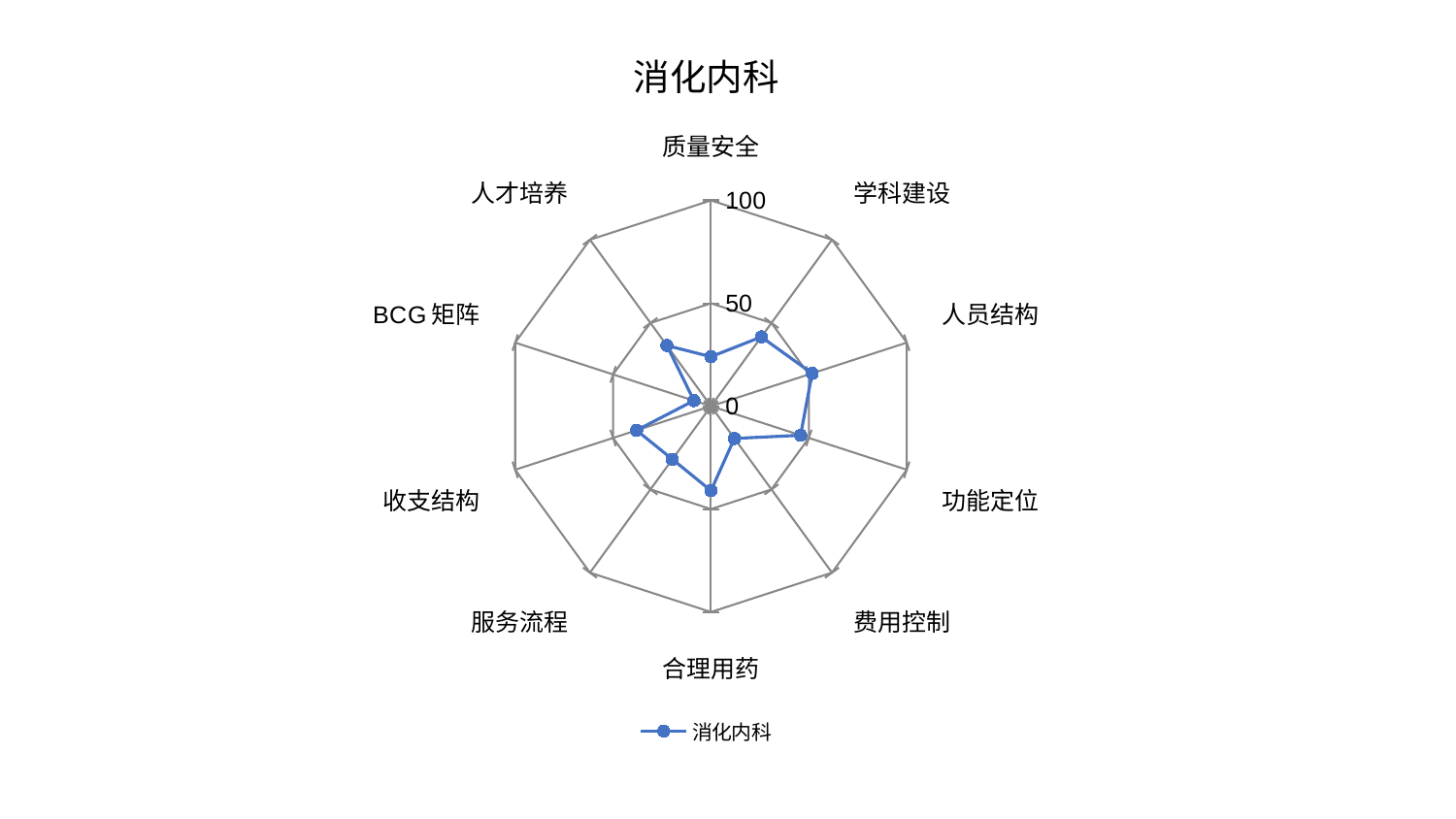

### Chart: 消化内科

| Category | 消化内科 |
|---|---|
| 质量安全 | 24.04633597158311 |
| 学科建设 | 41.631049310885416 |
| 人员结构 | 51.6601245907851 |
| 功能定位 | 45.78186304271917 |
| 费用控制 | 19.384057573858367 |
| 合理用药 | 41.050505337888154 |
| 服务流程 | 31.92113716762144 |
| 收支结构 | 37.9992205395538 |
| BCG矩阵 | 8.721073502363042 |
| 人才培养 | 36.43954948456821 |
130